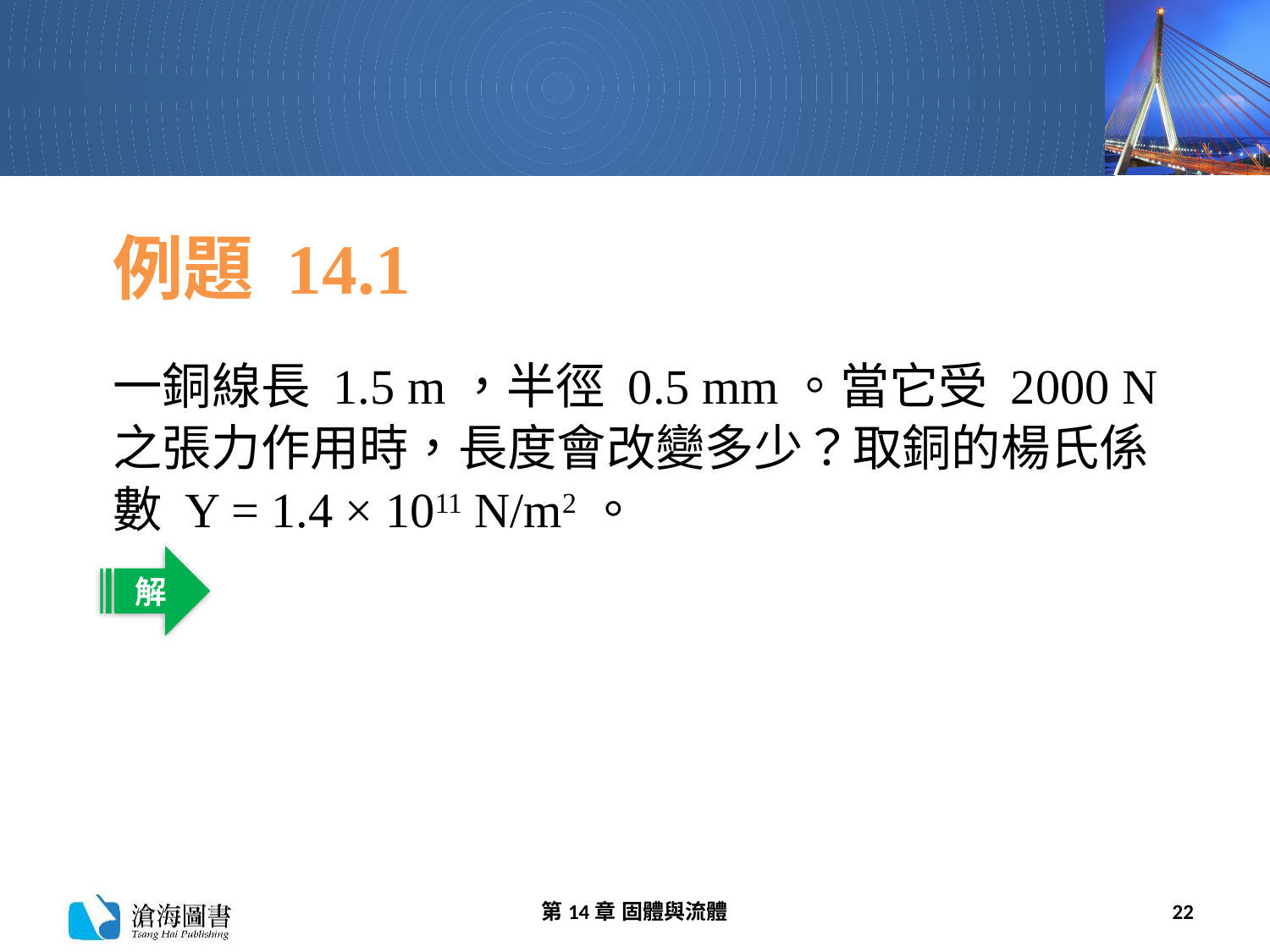

# 例題 14.1
一銅線長 1.5 m，半徑 0.5 mm。當它受 2000 N 之張力作用時，長度會改變多少？取銅的楊氏係數 Y = 1.4 × 1011 N/m2。

解
第14章 固體與流體
22